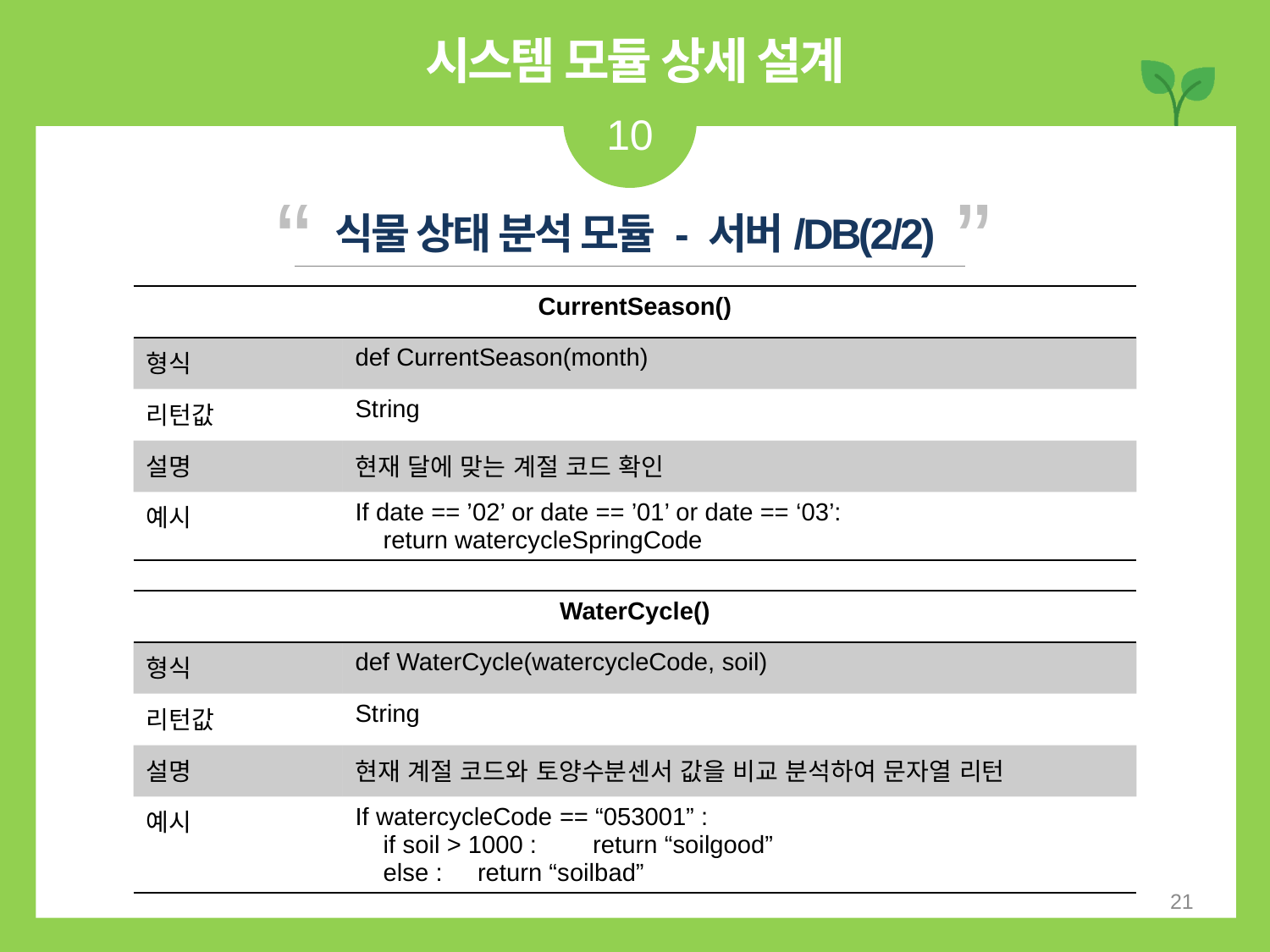

시스템 모듈 상세 설계

10

“                      ”
식물 상태 분석 모듈 - 서버/DB(2/2)
| CurrentSeason() |  |
| --- | --- |
| 형식 | def CurrentSeason(month) |
| 리턴값 | String |
| 설명 | 현재 달에 맞는 계절 코드 확인 |
| 예시 | If date == ’02’ or date == ’01’ or date == ‘03’: return watercycleSpringCode |
| WaterCycle() |  |
| --- | --- |
| 형식 | def WaterCycle(watercycleCode, soil) |
| 리턴값 | String |
| 설명 | 현재 계절 코드와 토양수분센서 값을 비교 분석하여 문자열 리턴 |
| 예시 | If watercycleCode == “053001” : if soil > 1000 : return “soilgood” else : return “soilbad” |
21